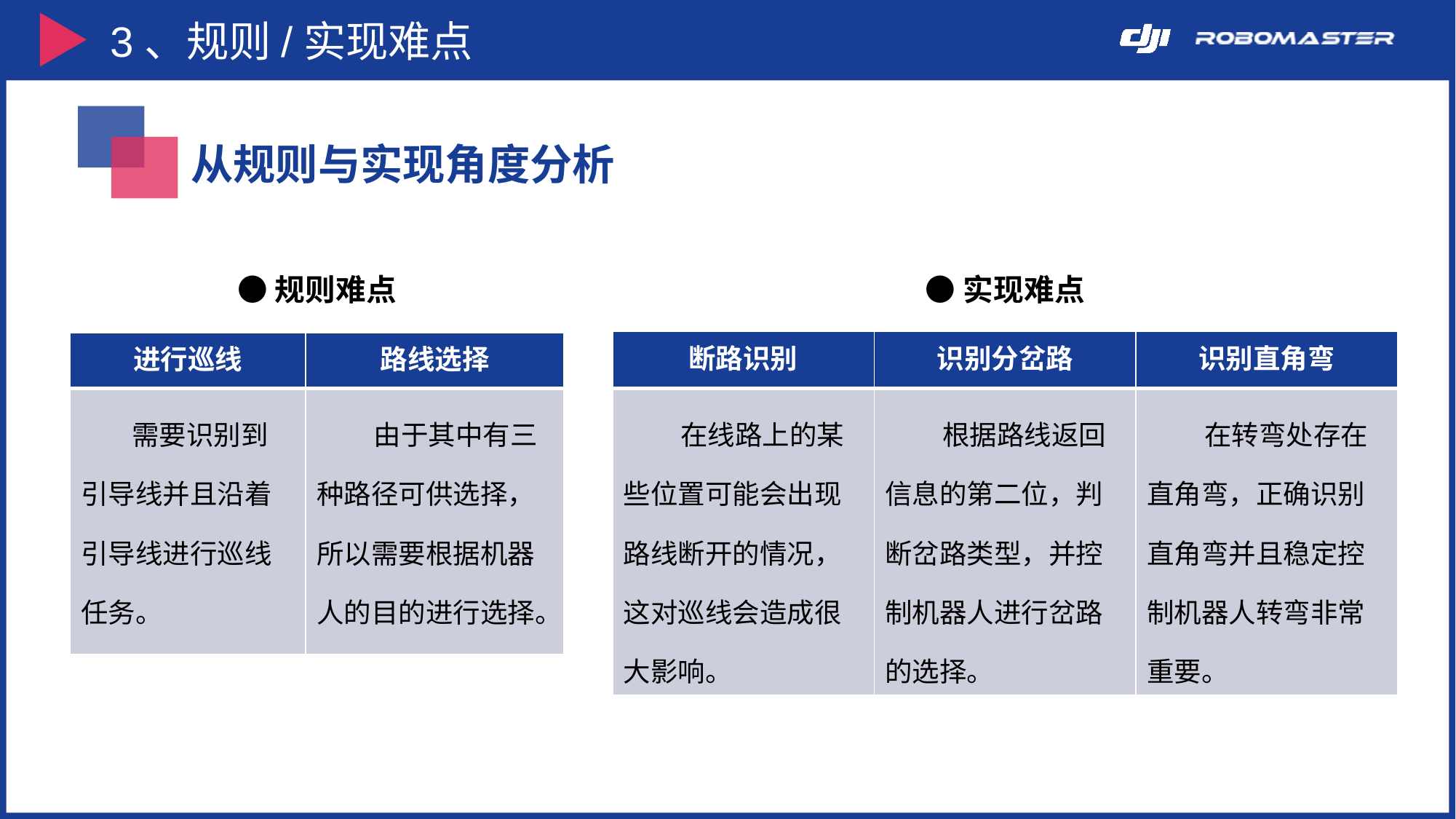

3、规则/实现难点

从规则与实现角度分析

●规则难点
●实现难点
| 断路识别 | 识别分岔路 | 识别直角弯 |
| --- | --- | --- |
| 在线路上的某些位置可能会出现路线断开的情况，这对巡线会造成很大影响。 | 根据路线返回信息的第二位，判断岔路类型，并控制机器人进行岔路的选择。 | 在转弯处存在直角弯，正确识别直角弯并且稳定控制机器人转弯非常重要。 |
| 进行巡线 | 路线选择 |
| --- | --- |
| 需要识别到引导线并且沿着引导线进行巡线任务。 | 由于其中有三种路径可供选择，所以需要根据机器人的目的进行选择。 |